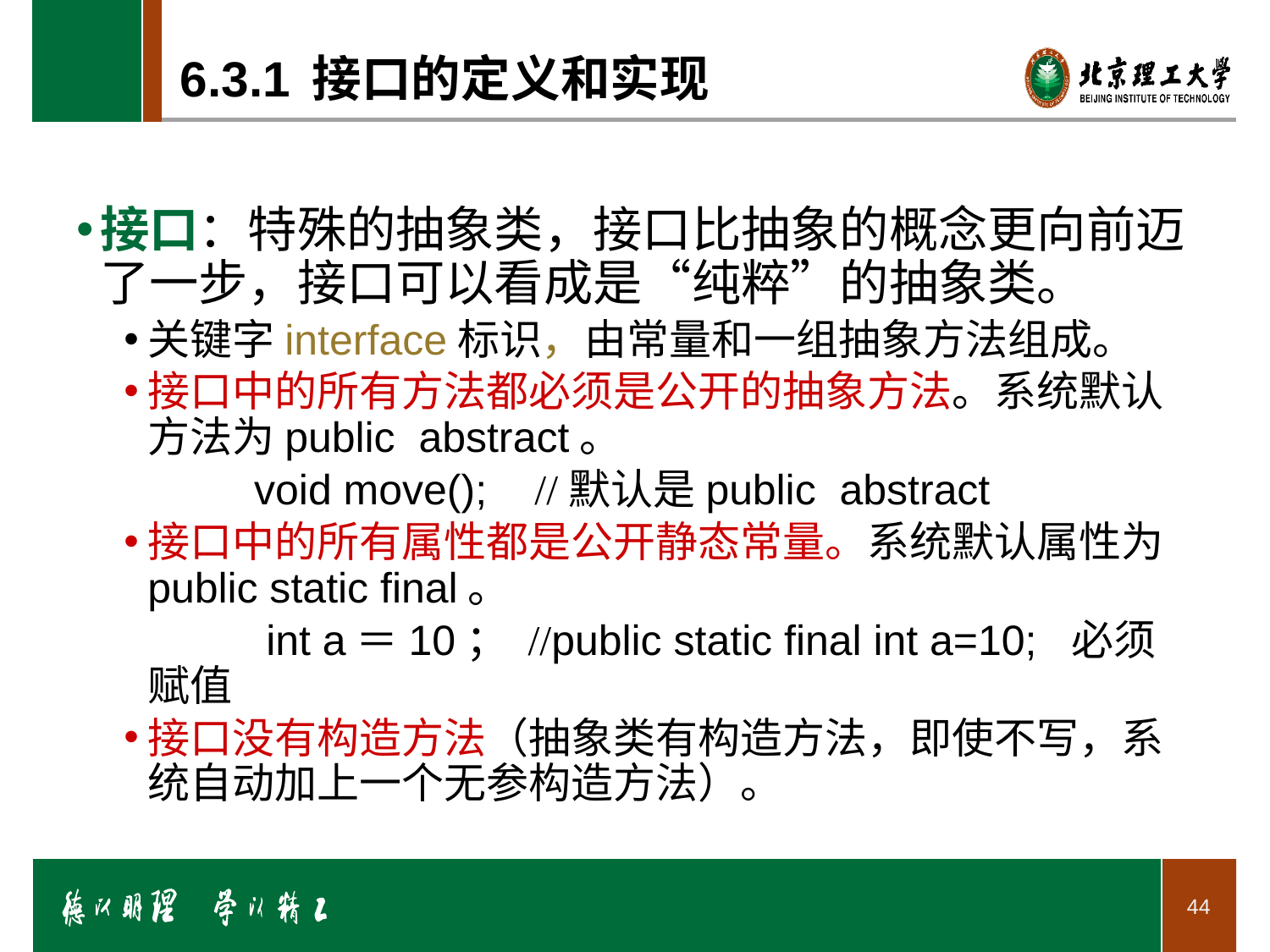

# 6.3.1 接口的定义和实现
接口：特殊的抽象类，接口比抽象的概念更向前迈了一步，接口可以看成是“纯粹”的抽象类。
关键字interface标识，由常量和一组抽象方法组成。
接口中的所有方法都必须是公开的抽象方法。系统默认方法为public  abstract。
           void move();    //默认是public  abstract
接口中的所有属性都是公开静态常量。系统默认属性为public static final。
            int a＝10； //public static final int a=10;  必须赋值
接口没有构造方法（抽象类有构造方法，即使不写，系统自动加上一个无参构造方法）。